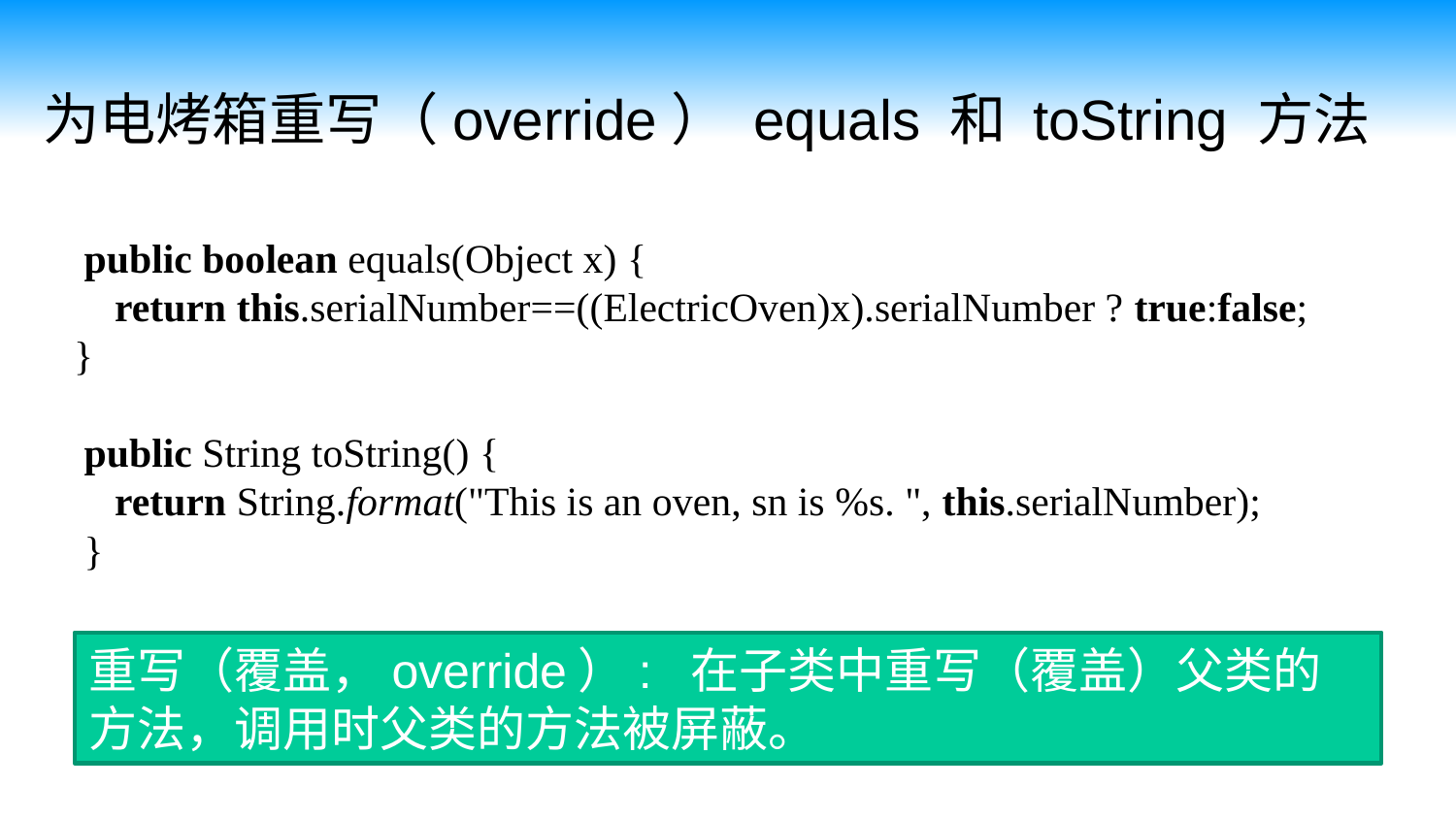

为电烤箱重写（override） equals 和 toString 方法
 public boolean equals(Object x) {
    return this.serialNumber==((ElectricOven)x).serialNumber ? true:false;
}

 public String toString() {
    return String.format("This is an oven, sn is %s. ", this.serialNumber);
 }

重写（覆盖，override）:  在子类中重写（覆盖）父类的方法，调用时父类的方法被屏蔽。